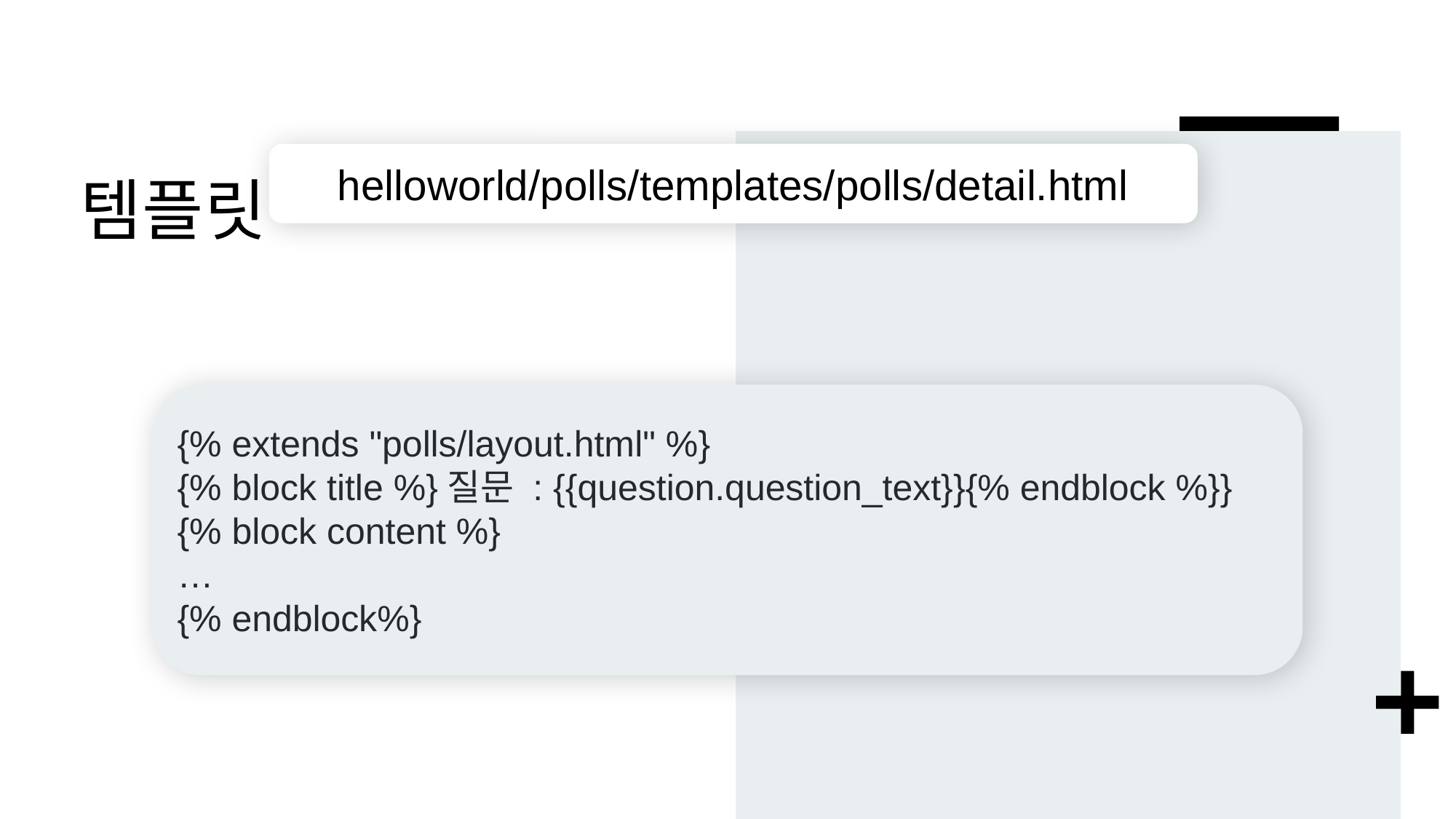

# 템플릿
helloworld/polls/templates/polls/detail.html
{% extends "polls/layout.html" %}
{% block title %}질문 : {{question.question_text}}{% endblock %}}
{% block content %}
…
{% endblock%}